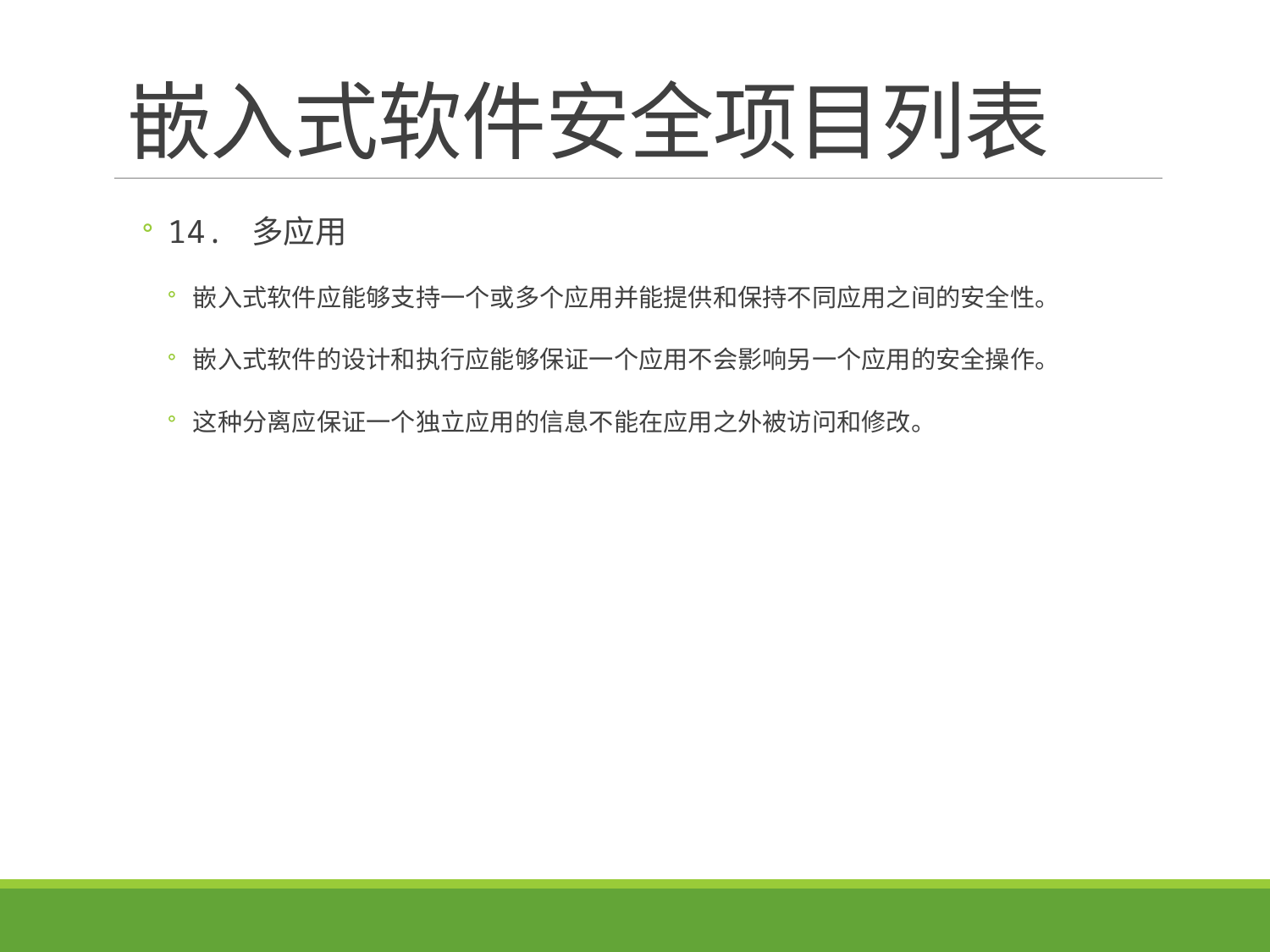

# 嵌入式软件安全项目列表
14. 多应用
嵌入式软件应能够支持一个或多个应用并能提供和保持不同应用之间的安全性。
嵌入式软件的设计和执行应能够保证一个应用不会影响另一个应用的安全操作。
这种分离应保证一个独立应用的信息不能在应用之外被访问和修改。